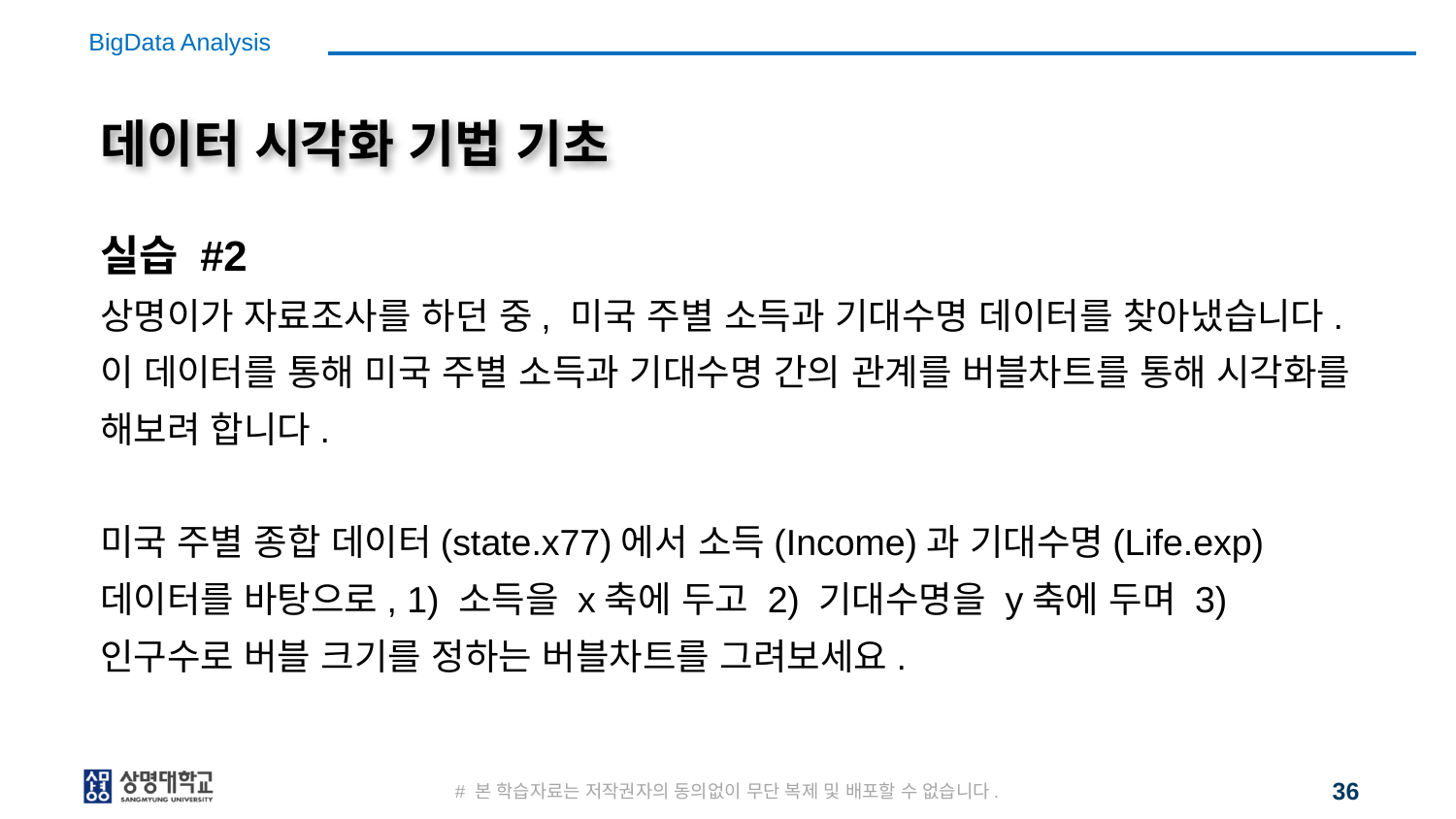

# 데이터 시각화 기법 기초
실습 #2
상명이가 자료조사를 하던 중, 미국 주별 소득과 기대수명 데이터를 찾아냈습니다.
이 데이터를 통해 미국 주별 소득과 기대수명 간의 관계를 버블차트를 통해 시각화를 해보려 합니다.

미국 주별 종합 데이터(state.x77)에서 소득(Income)과 기대수명(Life.exp) 데이터를 바탕으로, 1) 소득을 x축에 두고 2) 기대수명을 y축에 두며 3) 인구수로 버블 크기를 정하는 버블차트를 그려보세요.
36
# 본 학습자료는 저작권자의 동의없이 무단 복제 및 배포할 수 없습니다.